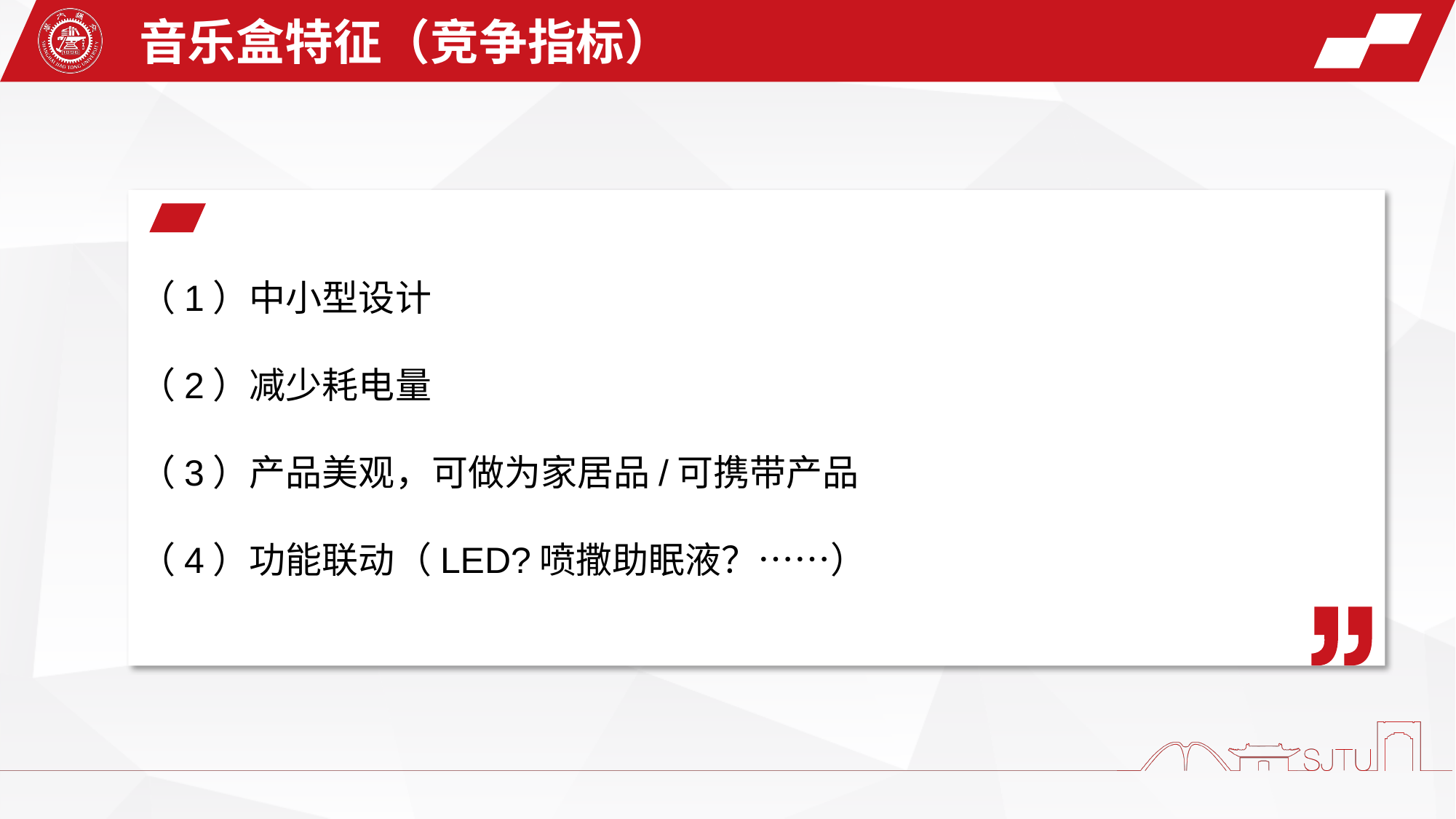

音乐盒特征（竞争指标）
（1）中小型设计

（2）减少耗电量

（3）产品美观，可做为家居品/可携带产品

（4）功能联动（LED?喷撒助眠液？……）